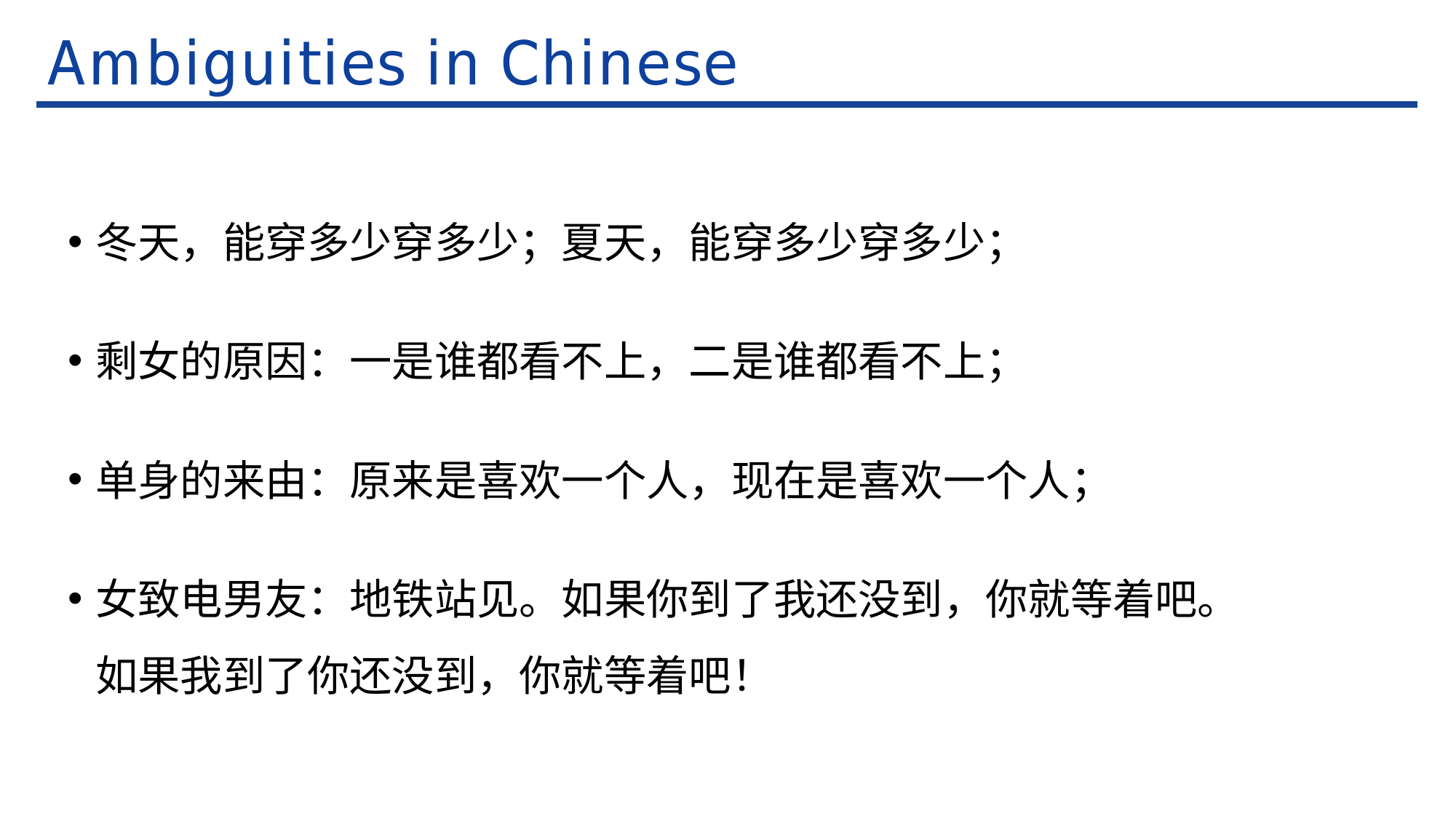

# Ambiguities in Chinese
冬天，能穿多少穿多少；夏天，能穿多少穿多少；
剩女的原因：一是谁都看不上，二是谁都看不上；
单身的来由：原来是喜欢一个人，现在是喜欢一个人；
女致电男友：地铁站见。如果你到了我还没到，你就等着吧。如果我到了你还没到，你就等着吧！

31